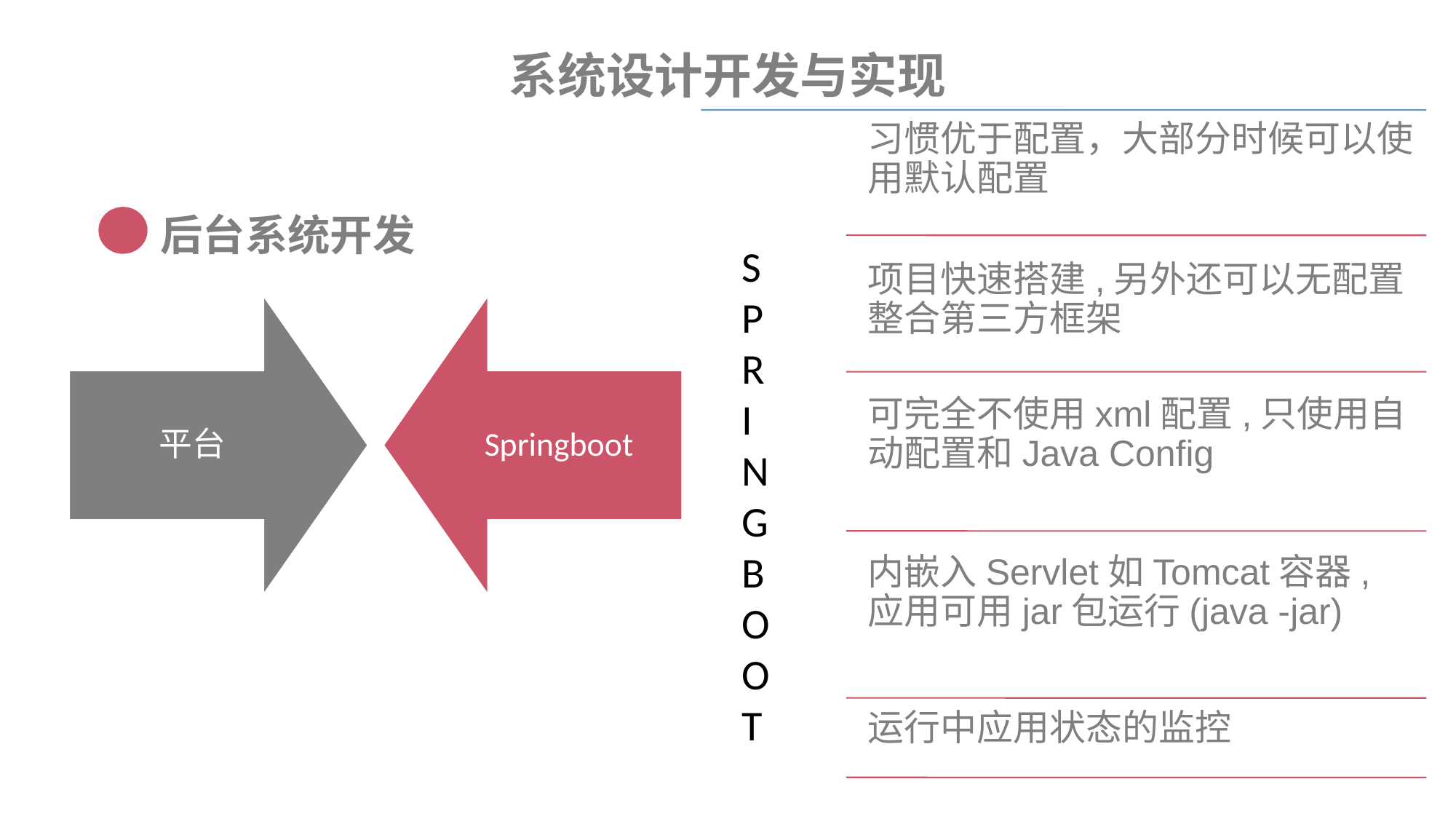

系统设计开发与实现

习惯优于配置，大部分时候可以使用默认配置
项目快速搭建,另外还可以无配置整合第三方框架
可完全不使用xml配置,只使用自动配置和Java Config
内嵌入Servlet如Tomcat容器,应用可用jar包运行(java -jar)
运行中应用状态的监控
S
P
R
I
N
G
B
O
O
T
后台系统开发

平台
Springboot